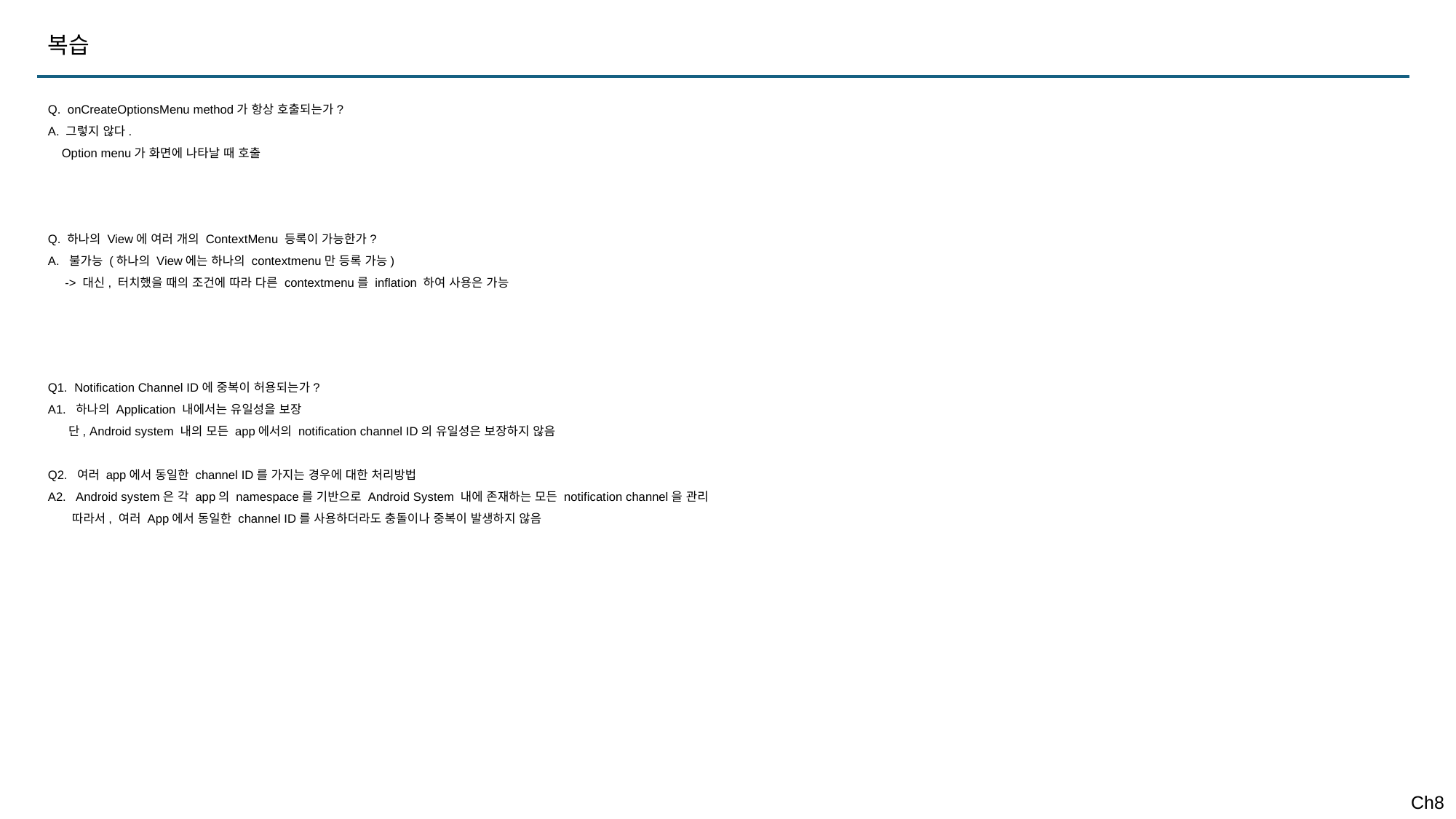

복습
Q.  onCreateOptionsMenu method가 항상 호출되는가?
A. 그렇지 않다.
    Option menu가 화면에 나타날 때 호출
Q. 하나의 View에 여러 개의 ContextMenu 등록이 가능한가?
A.  불가능 (하나의 View에는 하나의 contextmenu만 등록 가능)
     -> 대신, 터치했을 때의 조건에 따라 다른 contextmenu를 inflation 하여 사용은 가능
Q1.  Notification Channel ID에 중복이 허용되는가?
A1.  하나의 Application 내에서는 유일성을 보장
      단, Android system 내의 모든 app에서의 notification channel ID의 유일성은 보장하지 않음

Q2.  여러 app에서 동일한 channel ID를 가지는 경우에 대한 처리방법
A2.   Android system은 각 app의 namespace를 기반으로 Android System 내에 존재하는 모든 notification channel을 관리
       따라서, 여러 App에서 동일한 channel ID를 사용하더라도 충돌이나 중복이 발생하지 않음
Ch8